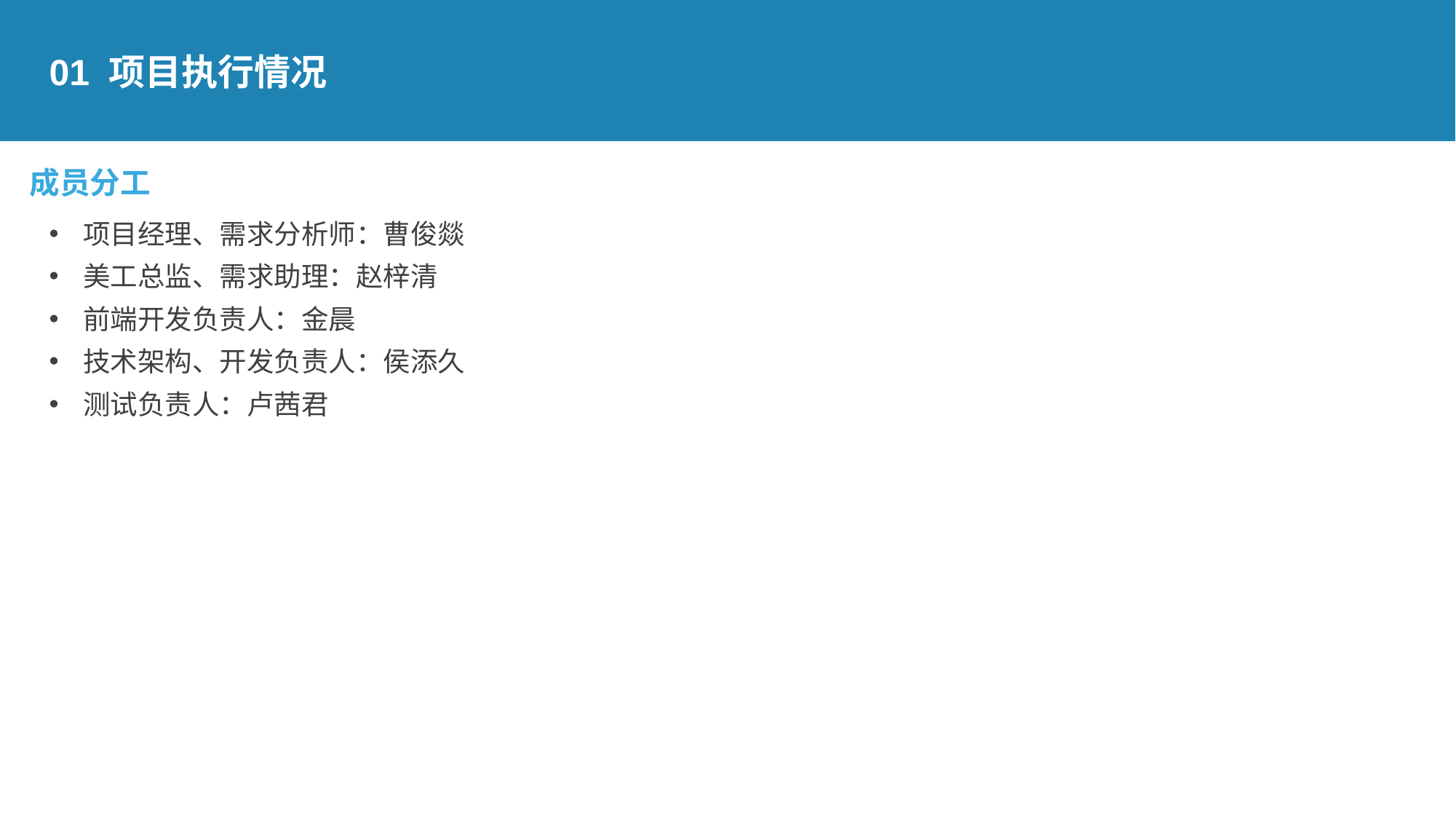

01 项目执行情况
成员分工
项目经理、需求分析师：曹俊燚
美工总监、需求助理：赵梓清
前端开发负责人：金晨
技术架构、开发负责人：侯添久
测试负责人：卢茜君